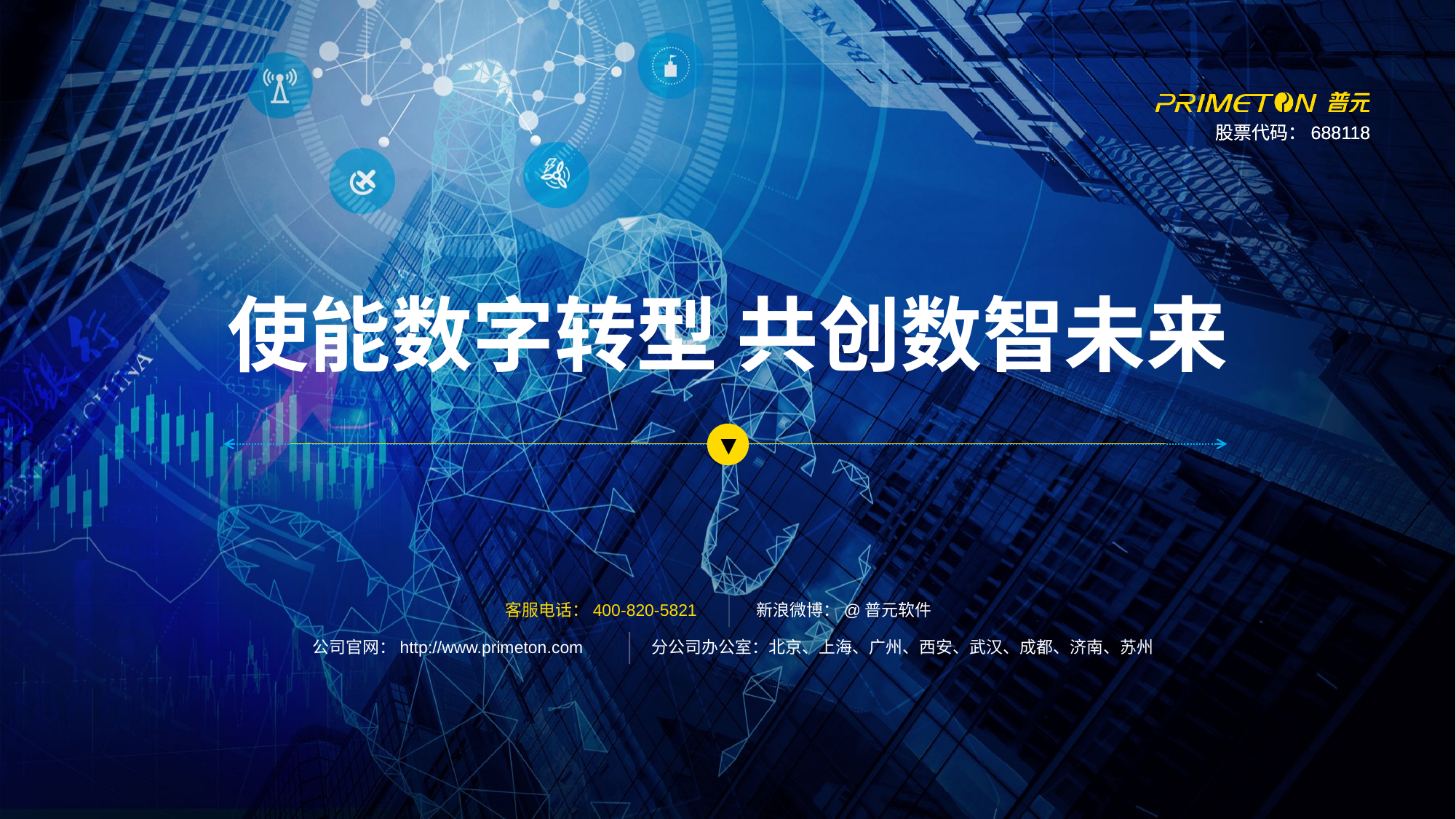

# 使能数字转型 共创数智未来
股票代码：688118

客服电话：400-820-5821
新浪微博：@普元软件
公司官网：http://www.primeton.com
分公司办公室：北京、上海、广州、西安、武汉、成都、济南、苏州